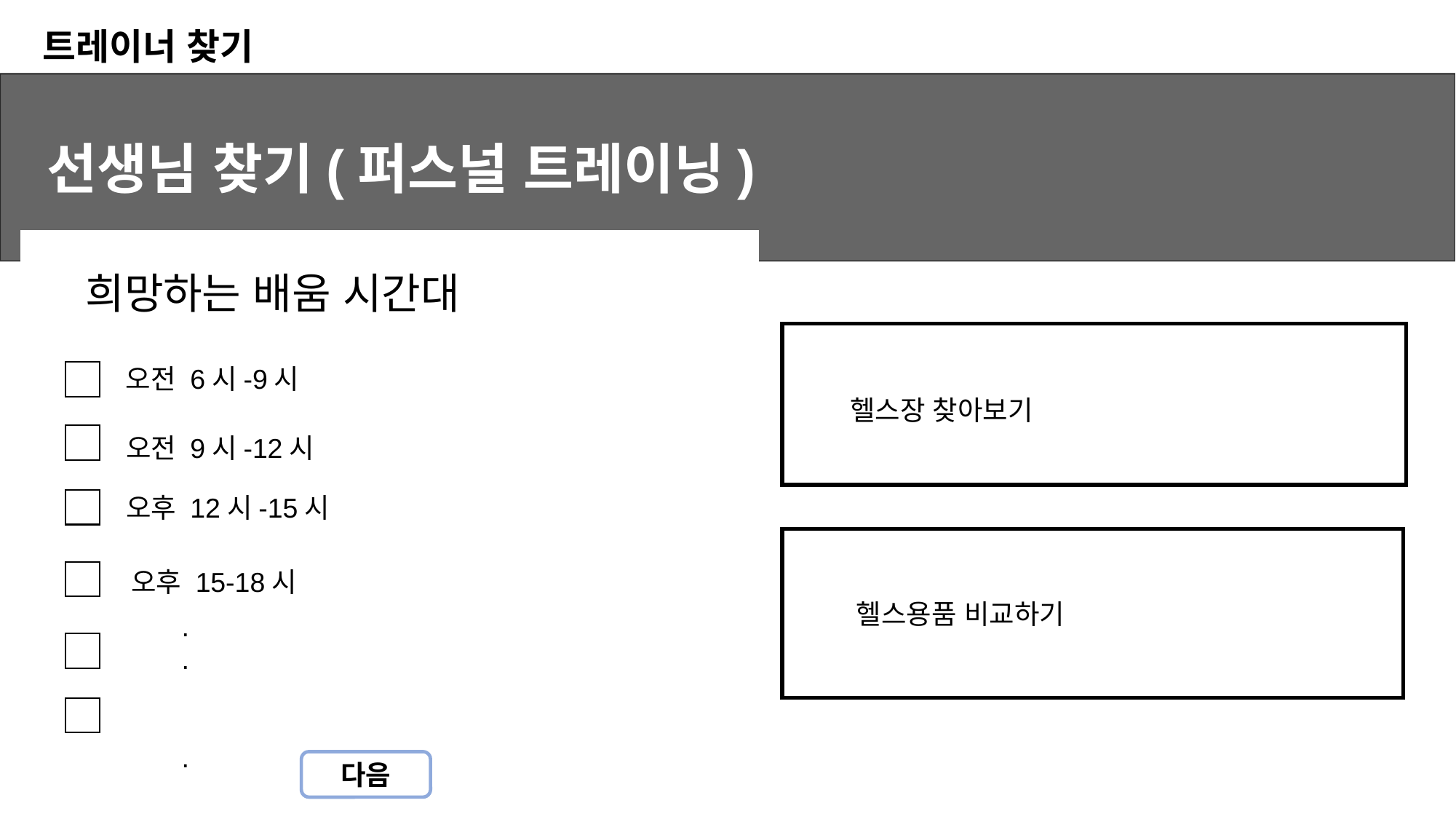

트레이너 찾기

선생님 찾기(퍼스널 트레이닝)

희망하는 배움 시간대

오전 6시-9시

헬스장 찾아보기

오전 9시-12시
오후 12시-15시

오후 15-18시

헬스용품 비교하기

.

.
.

다음